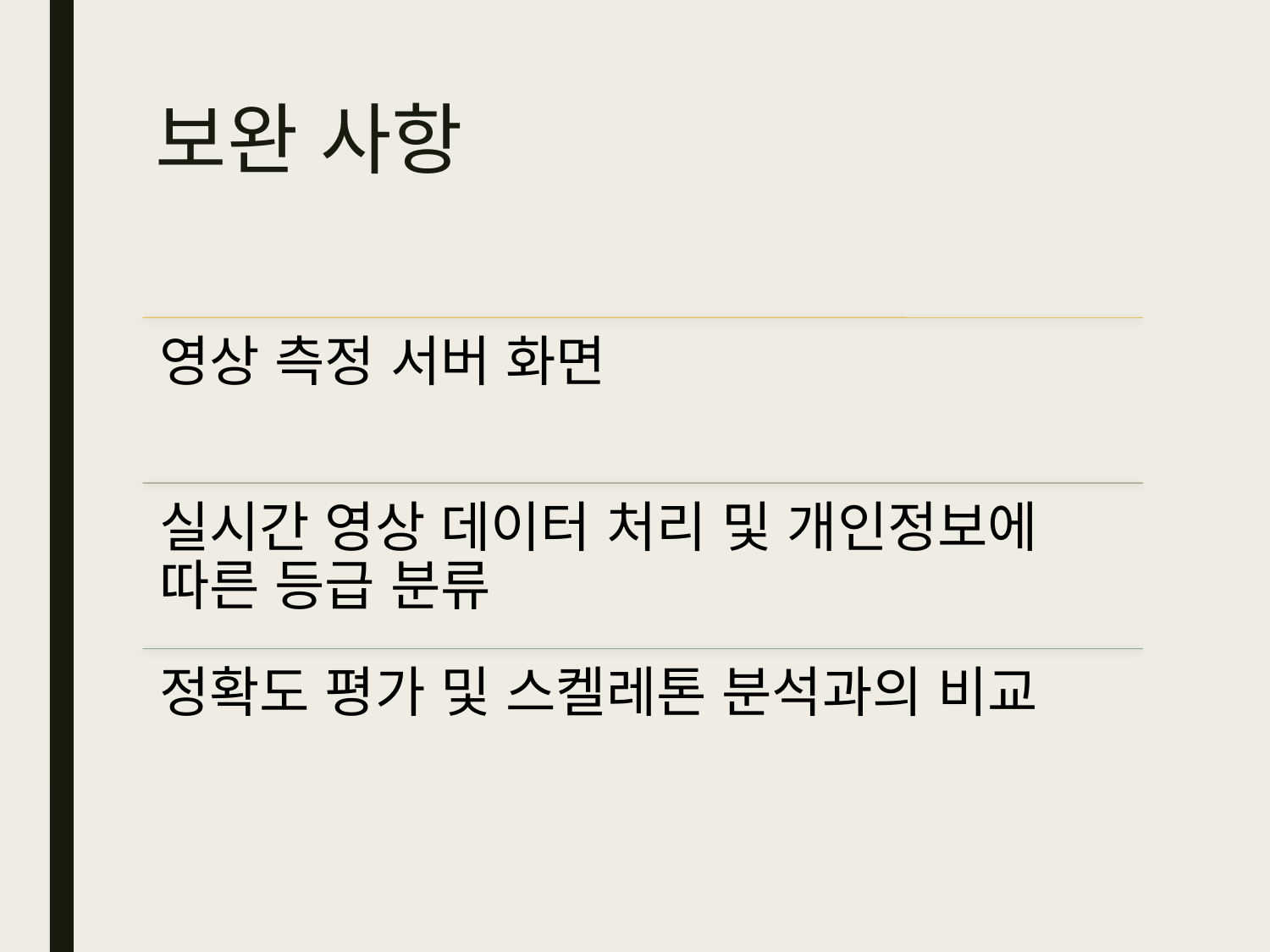

# 보완 사항
영상 측정 서버 화면
실시간 영상 데이터 처리 및 개인정보에 따른 등급 분류
정확도 평가 및 스켈레톤 분석과의 비교